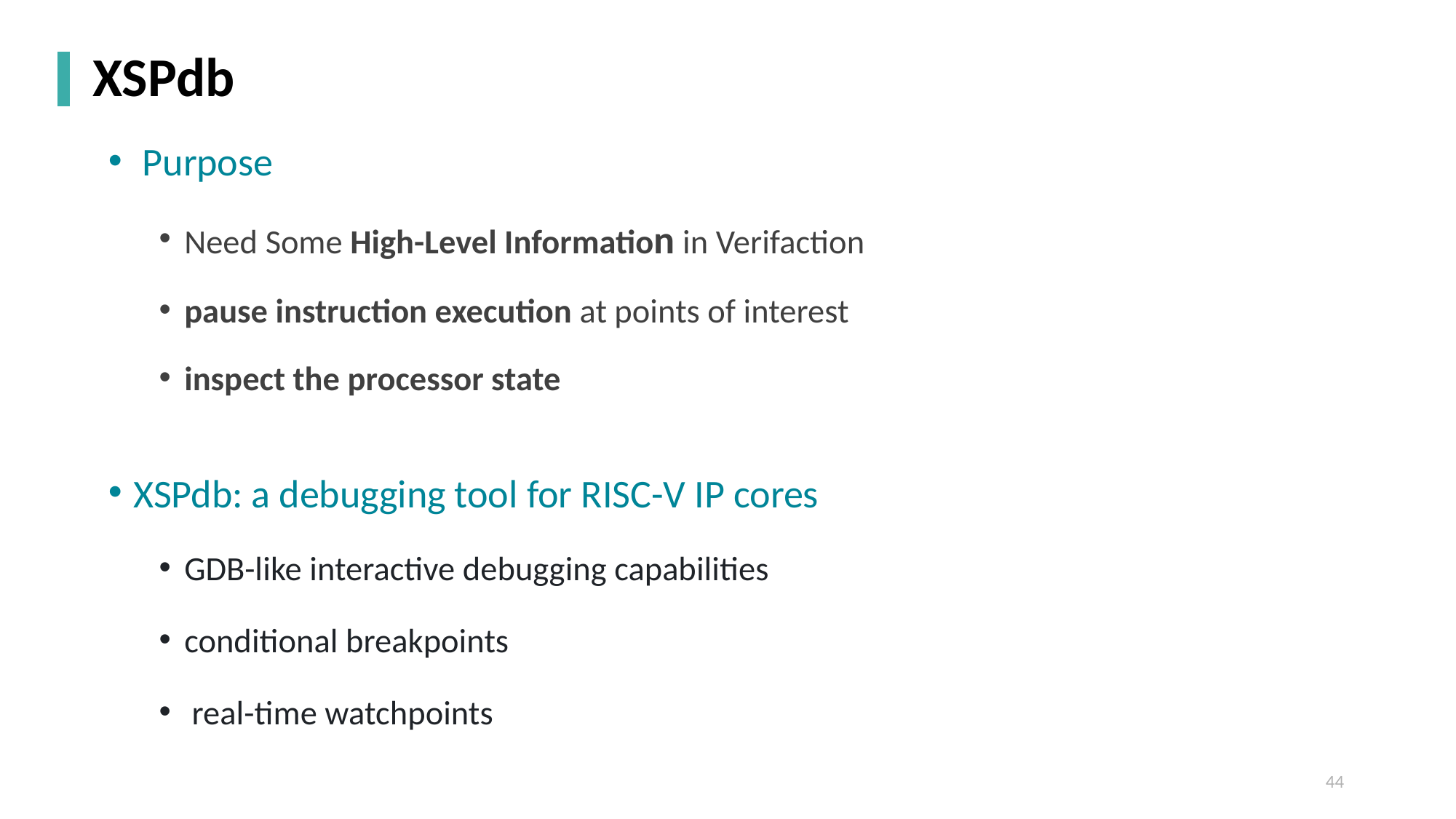

# 开源众包验证实践效果
XSPdb
 Purpose
Need Some High-Level Information in Verifaction
​​pause instruction execution​​ at points of interest
​​inspect the processor state​​

XSPdb: a debugging tool for RISC-V IP cores
GDB-like interactive debugging capabilities
conditional breakpoints
 real-time watchpoints

44